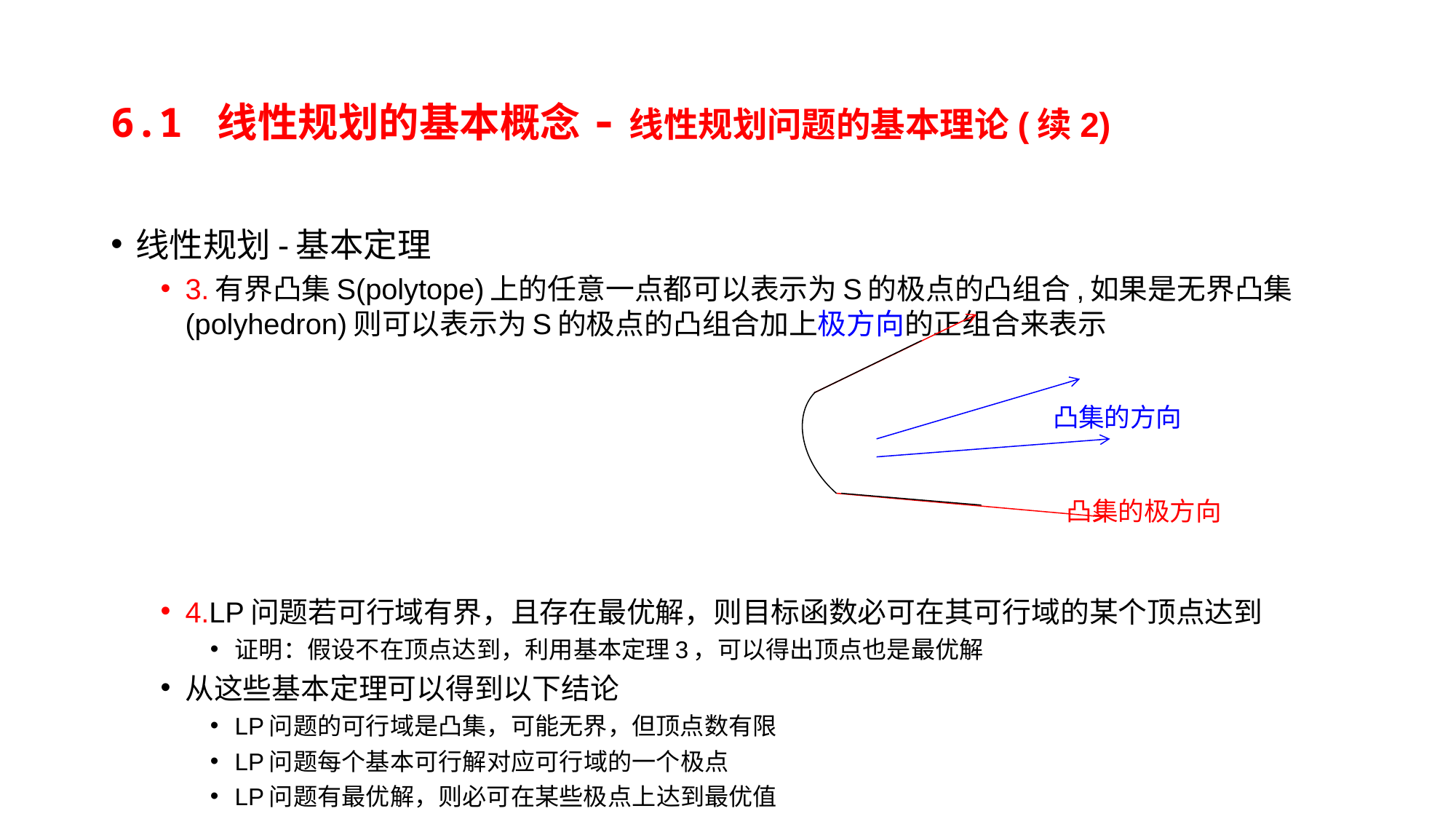

# 6.1 线性规划的基本概念-线性规划问题的基本理论(续2)
线性规划-基本定理
3.有界凸集S(polytope)上的任意一点都可以表示为S的极点的凸组合,如果是无界凸集(polyhedron)则可以表示为S的极点的凸组合加上极方向的正组合来表示

4.LP问题若可行域有界，且存在最优解，则目标函数必可在其可行域的某个顶点达到
证明：假设不在顶点达到，利用基本定理3，可以得出顶点也是最优解
从这些基本定理可以得到以下结论
LP问题的可行域是凸集，可能无界，但顶点数有限
LP问题每个基本可行解对应可行域的一个极点
LP问题有最优解，则必可在某些极点上达到最优值
凸集的方向
凸集的极方向